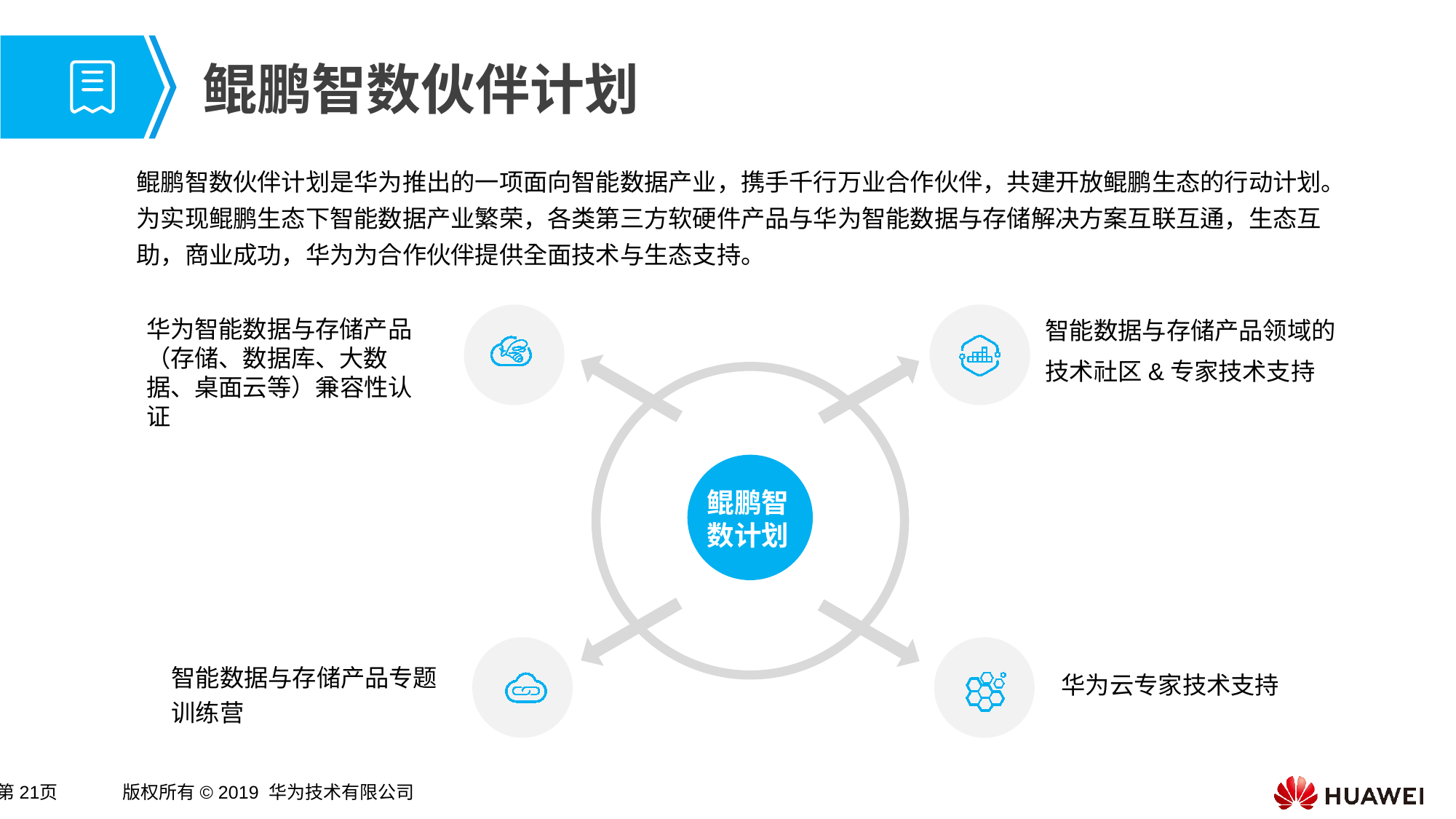

# 鲲鹏智数伙伴计划
鲲鹏智数伙伴计划是华为推出的一项面向智能数据产业，携手千行万业合作伙伴，共建开放鲲鹏生态的行动计划。为实现鲲鹏生态下智能数据产业繁荣，各类第三方软硬件产品与华为智能数据与存储解决方案互联互通，生态互助，商业成功，华为为合作伙伴提供全面技术与生态支持。

华为智能数据与存储产品（存储、数据库、大数据、桌面云等）兼容性认证
智能数据与存储产品领域的技术社区&专家技术支持

鲲鹏智数计划

华为云专家技术支持

智能数据与存储产品专题训练营